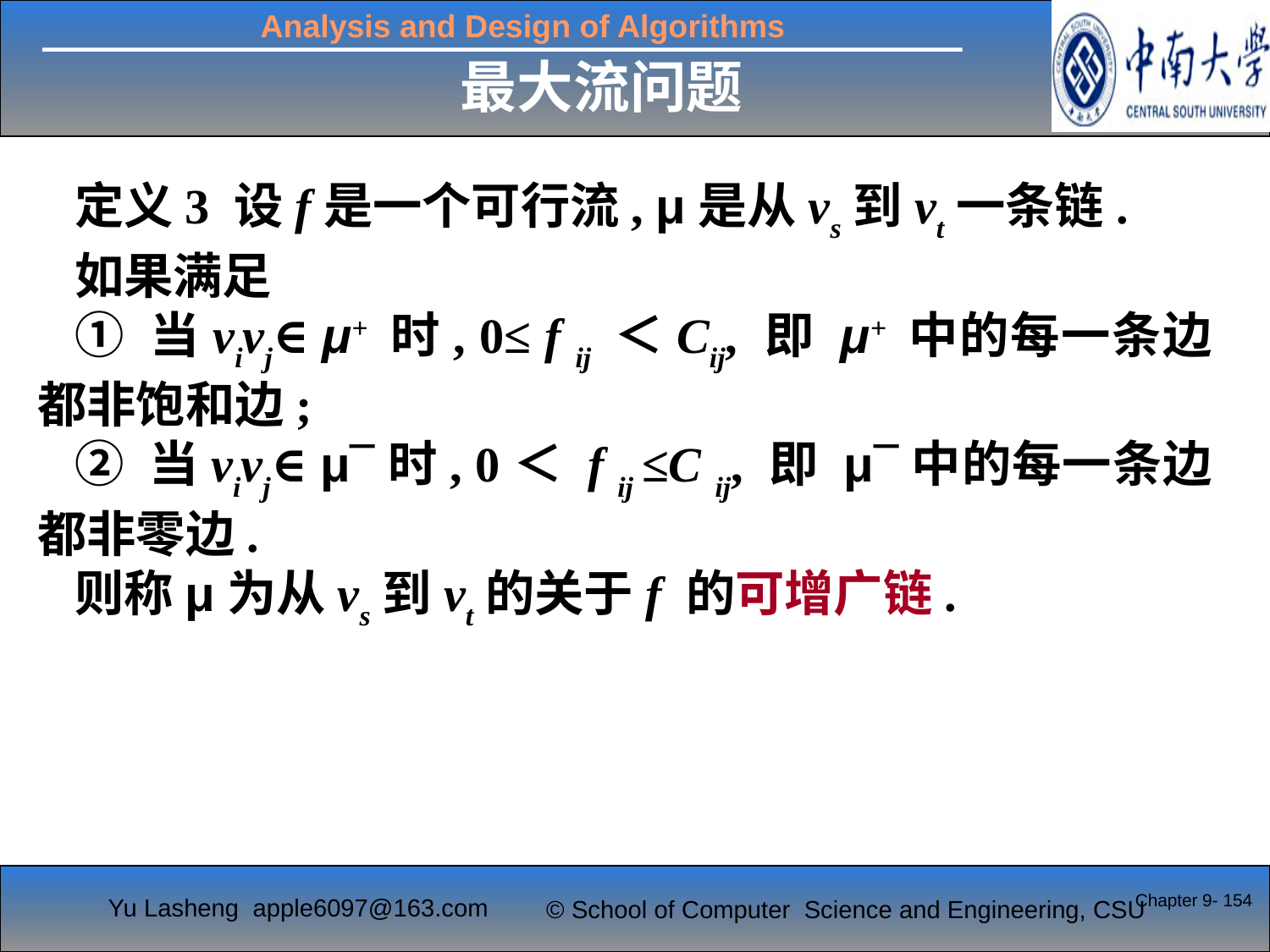

最大流问题
定义3 设f是一个可行流, μ是从vs到vt一条链.
如果满足
① 当vivj∈μ+ 时, 0≤ f ij ＜Cij, 即 μ+ 中的每一条边都非饱和边;
② 当vivj∈μ¯时, 0＜ f ij ≤C ij, 即 μ¯中的每一条边都非零边.
则称μ为从vs到vt的关于f 的可增广链.
Chapter 9- 154